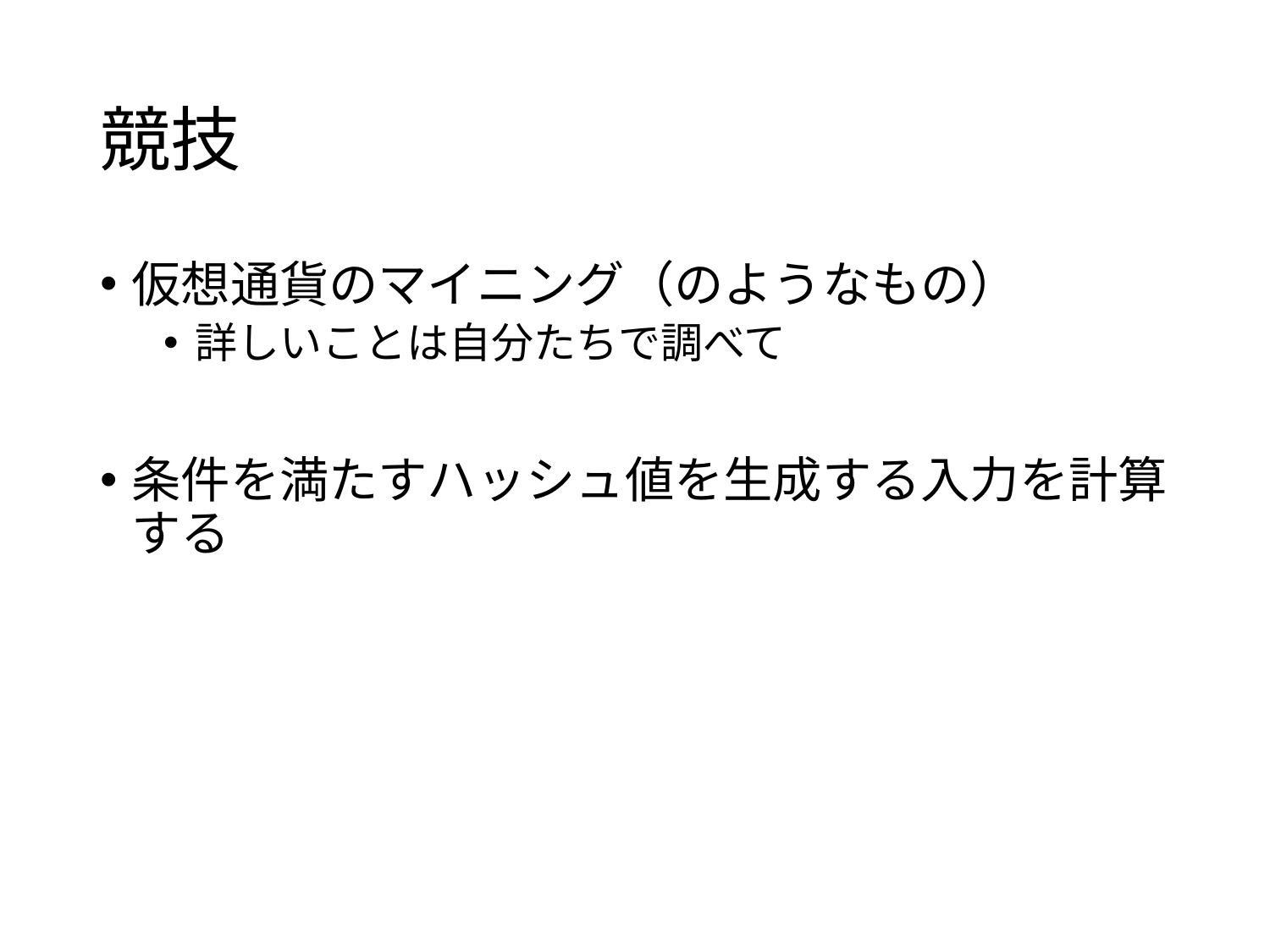

# 競技
仮想通貨のマイニング（のようなもの）
詳しいことは自分たちで調べて

条件を満たすハッシュ値を生成する入力を計算する